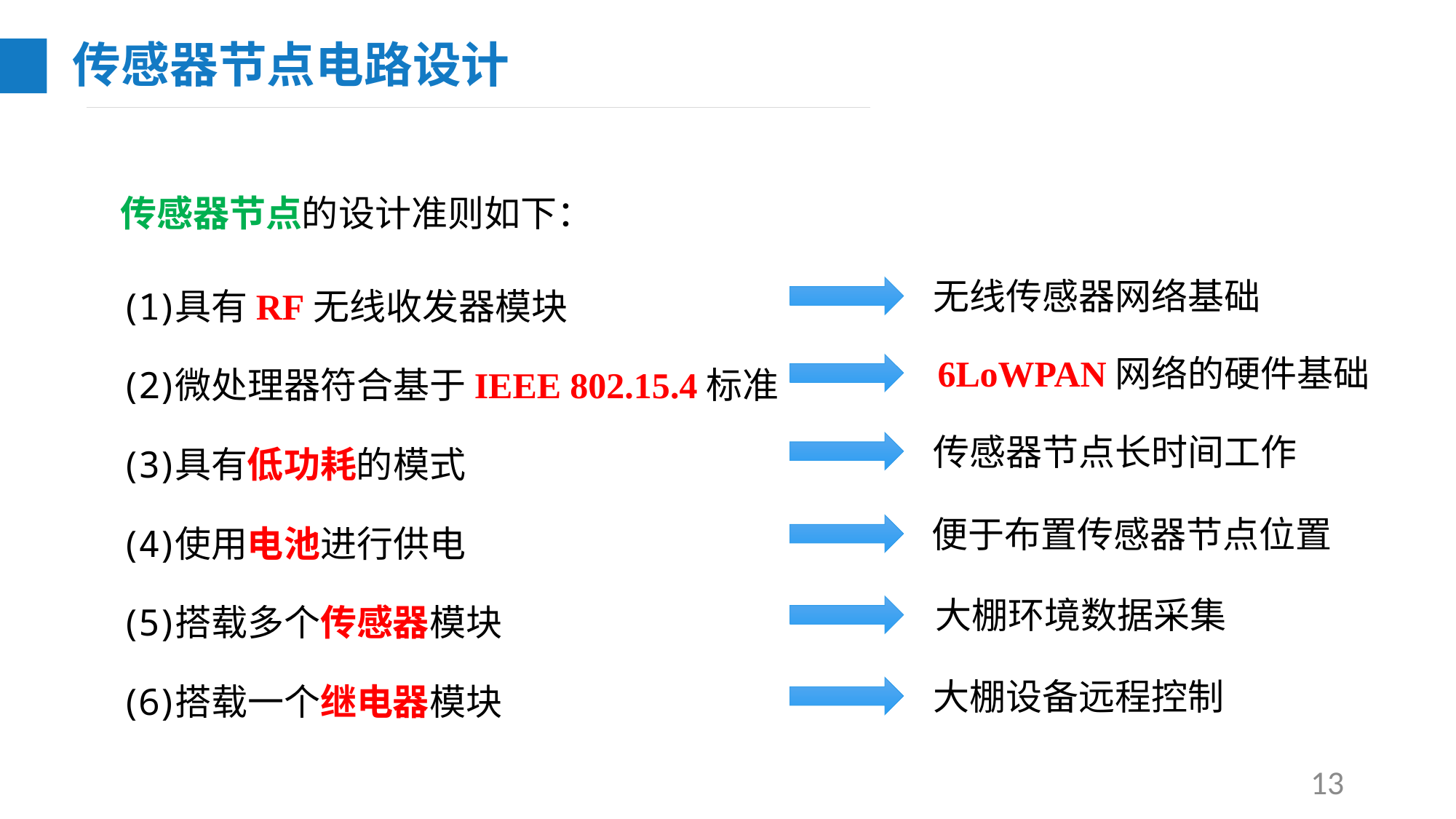

传感器节点电路设计

传感器节点的设计准则如下：

具有RF无线收发器模块

微处理器符合基于IEEE 802.15.4标准

具有低功耗的模式

使用电池进行供电

搭载多个传感器模块

搭载一个继电器模块
无线传感器网络基础

6LoWPAN网络的硬件基础

传感器节点长时间工作

便于布置传感器节点位置

大棚环境数据采集

大棚设备远程控制

13